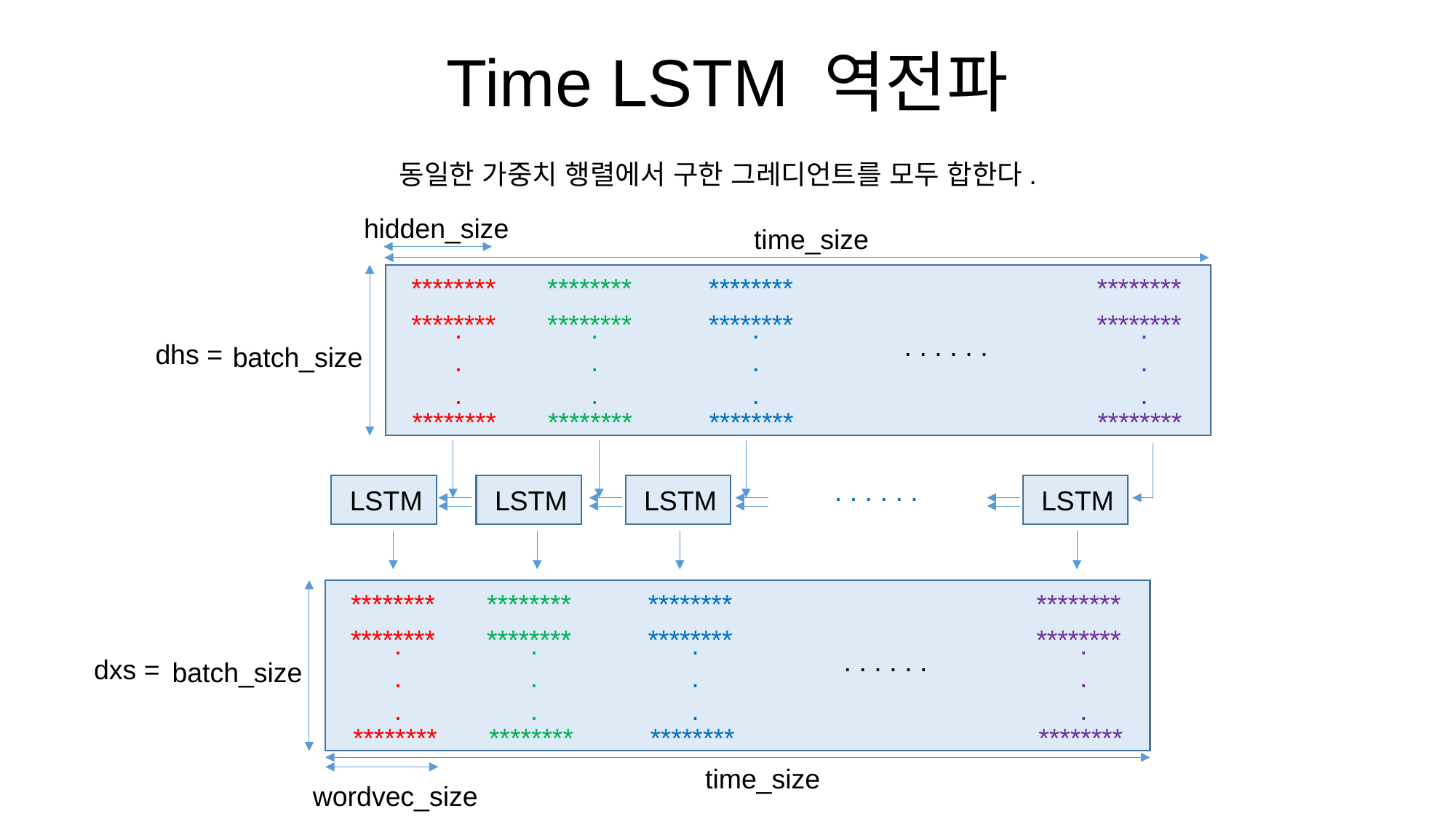

Time LSTM 역전파
동일한 가중치 행렬에서 구한 그레디언트를 모두 합한다.
hidden_size
time_size

********
********
********
********
********
********
********
********
.
.
.
.
.
.
.
.
.
.
.
.
. . . . . .
dhs =
batch_size
********
********
********
********
. . . . . .

LSTM
LSTM
LSTM
LSTM

********
********
********
********
********
********
********
********
.
.
.
.
.
.
.
.
.
.
.
.
. . . . . .
dxs =
batch_size
********
********
********
********
time_size
wordvec_size